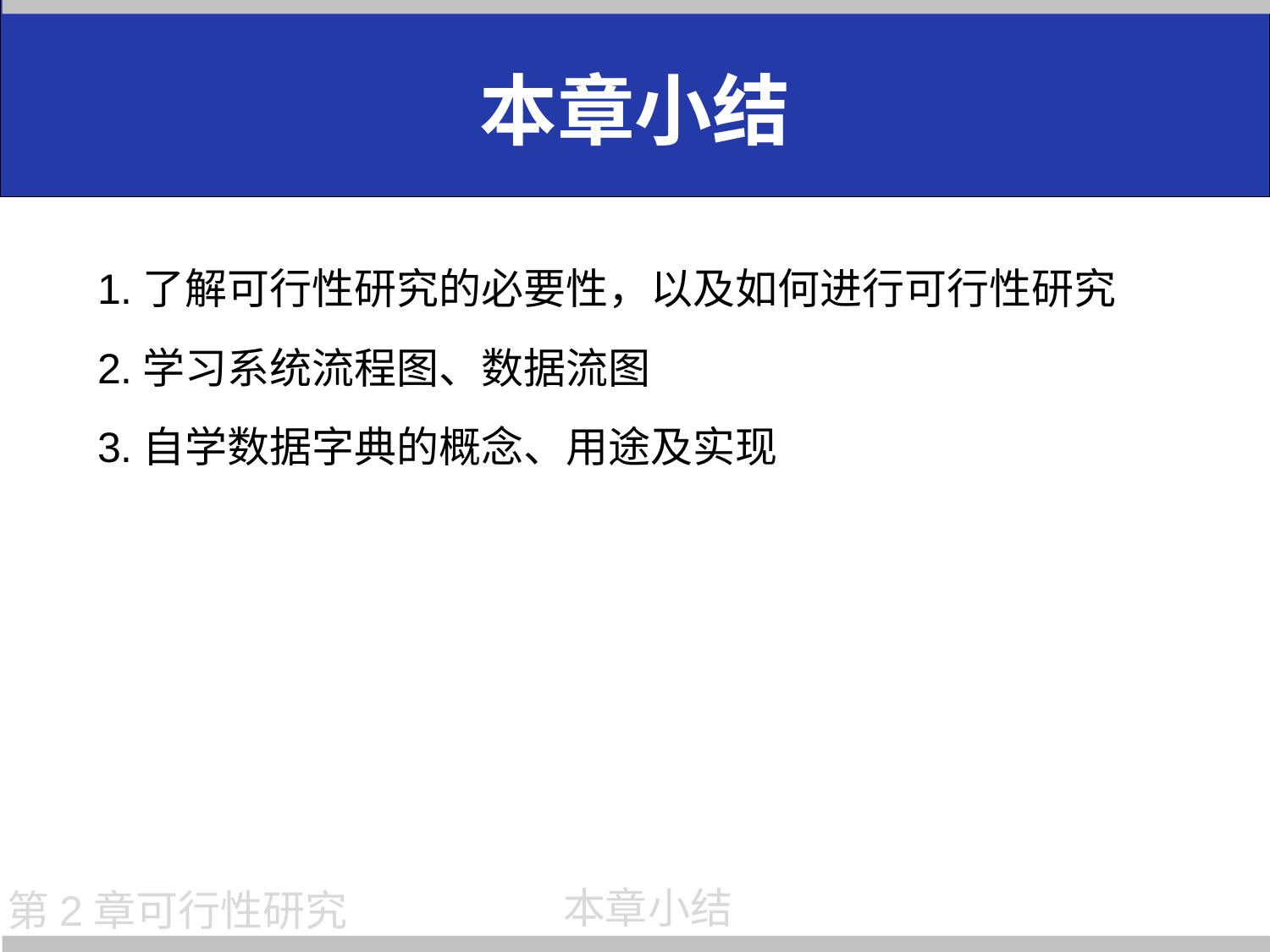

# 本章小结
1.了解可行性研究的必要性，以及如何进行可行性研究
2.学习系统流程图、数据流图
3.自学数据字典的概念、用途及实现
本章小结
第2章可行性研究